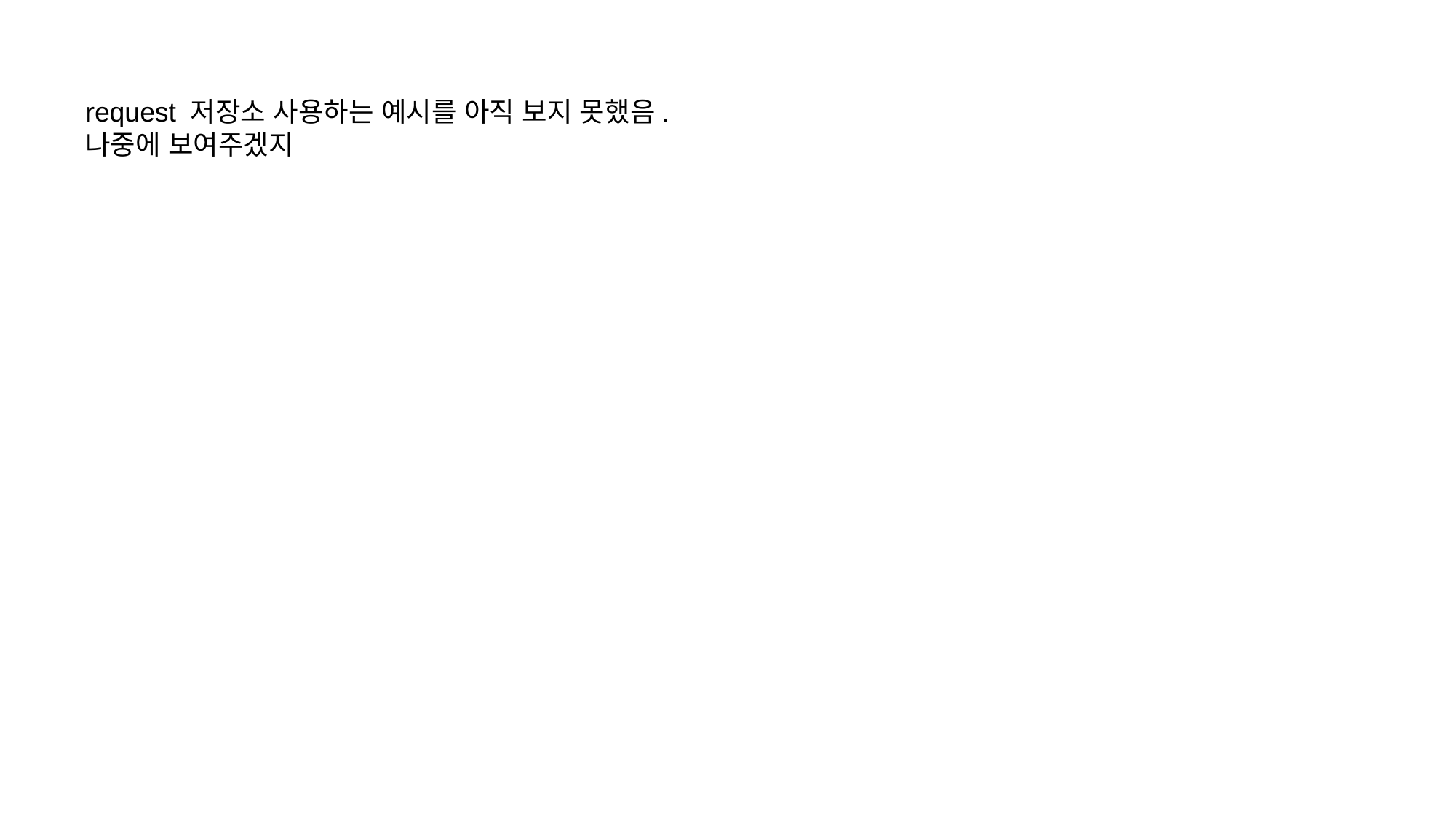

request 저장소 사용하는 예시를 아직 보지 못했음.
나중에 보여주겠지